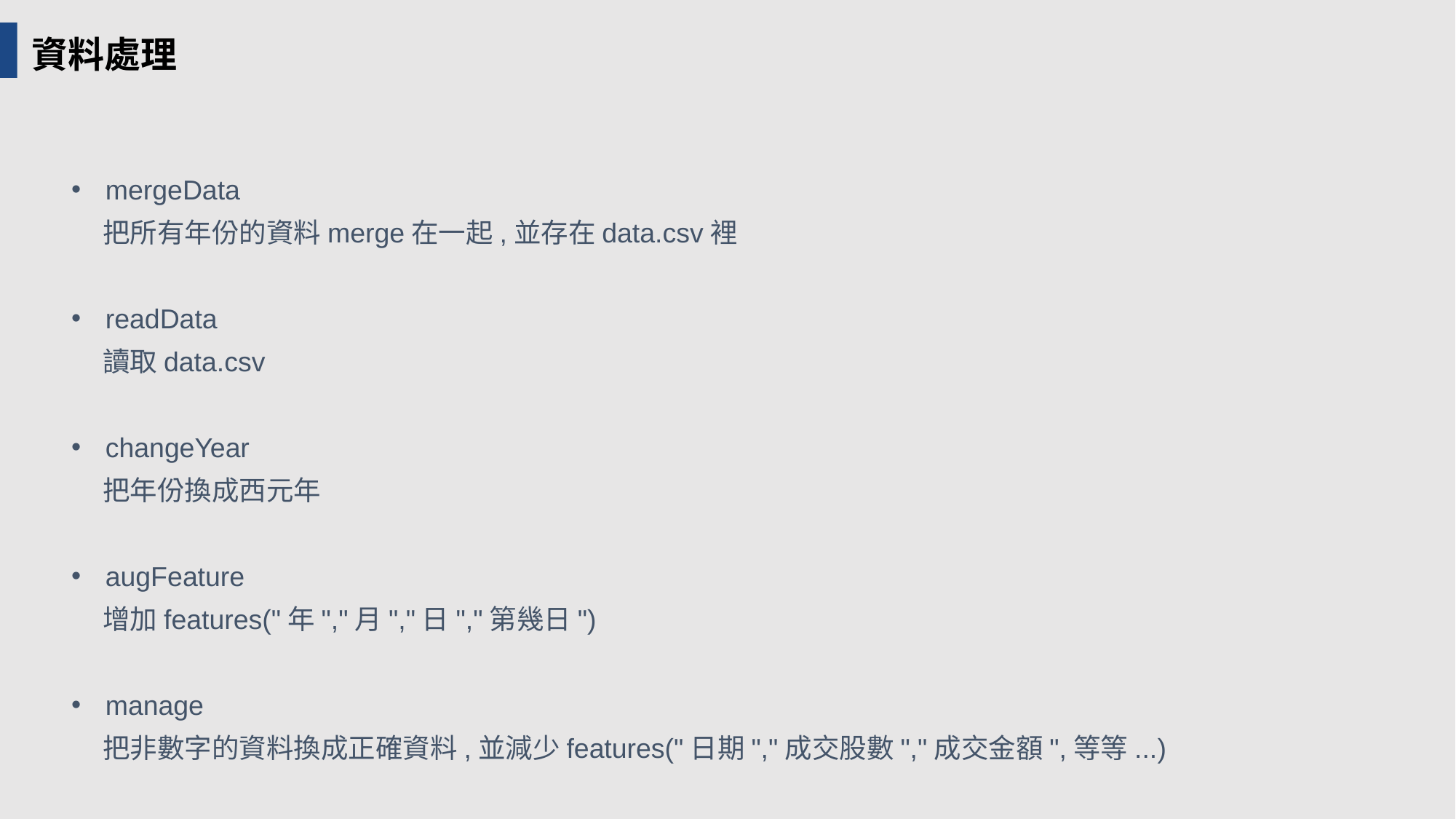

資料處理
mergeData
    把所有年份的資料merge在一起,並存在data.csv裡

readData
    讀取data.csv

changeYear
    把年份換成西元年

augFeature
    增加features("年","月","日","第幾日")

manage
    把非數字的資料換成正確資料,並減少features("日期","成交股數","成交金額",等等...)